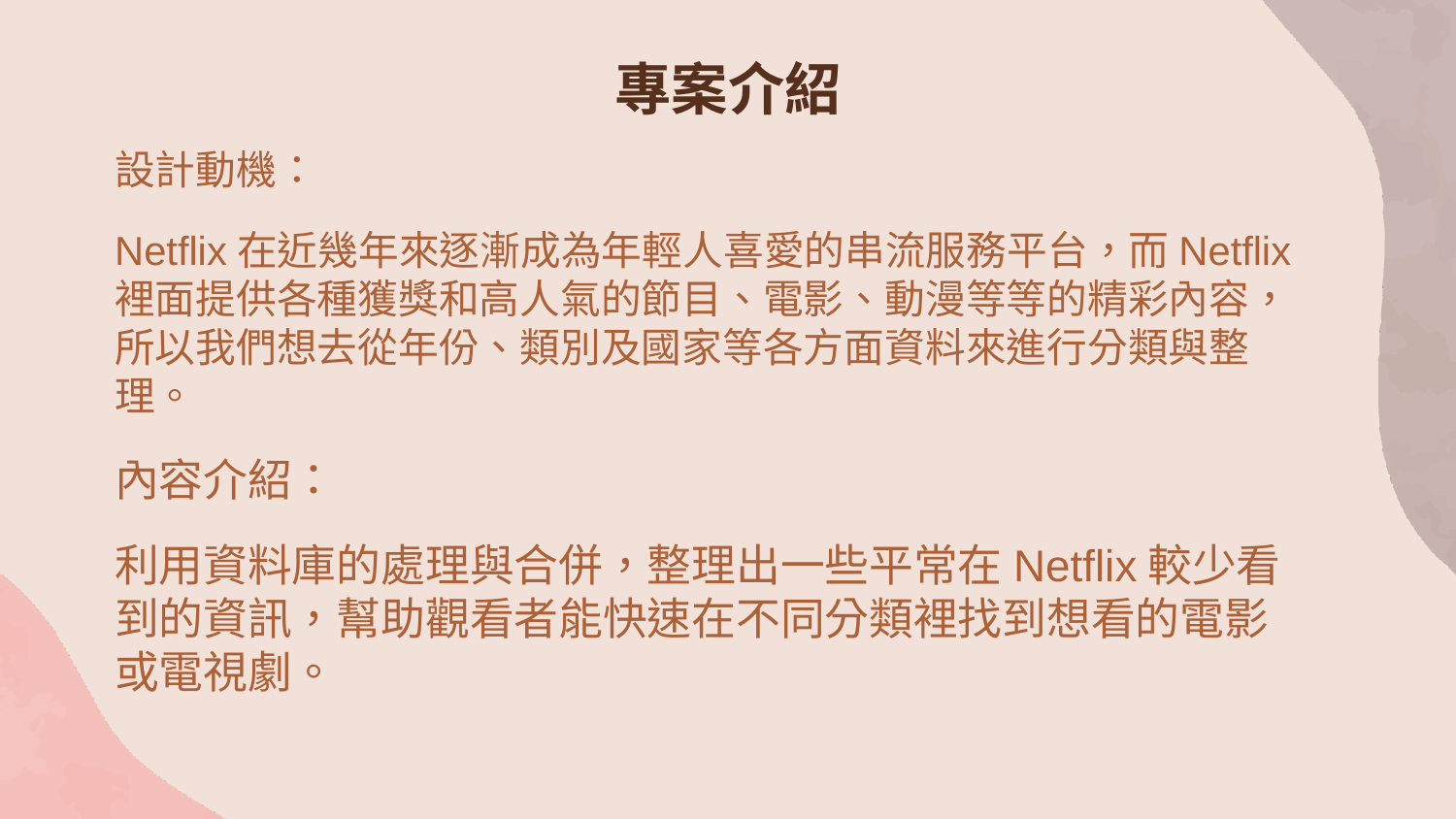

# 專案介紹
設計動機：
Netflix在近幾年來逐漸成為年輕人喜愛的串流服務平台，而Netflix裡面提供各種獲獎和高人氣的節目、電影、動漫等等的精彩內容，所以我們想去從年份、類別及國家等各方面資料來進行分類與整理。
內容介紹：
利用資料庫的處理與合併，整理出一些平常在Netflix較少看到的資訊，幫助觀看者能快速在不同分類裡找到想看的電影或電視劇。